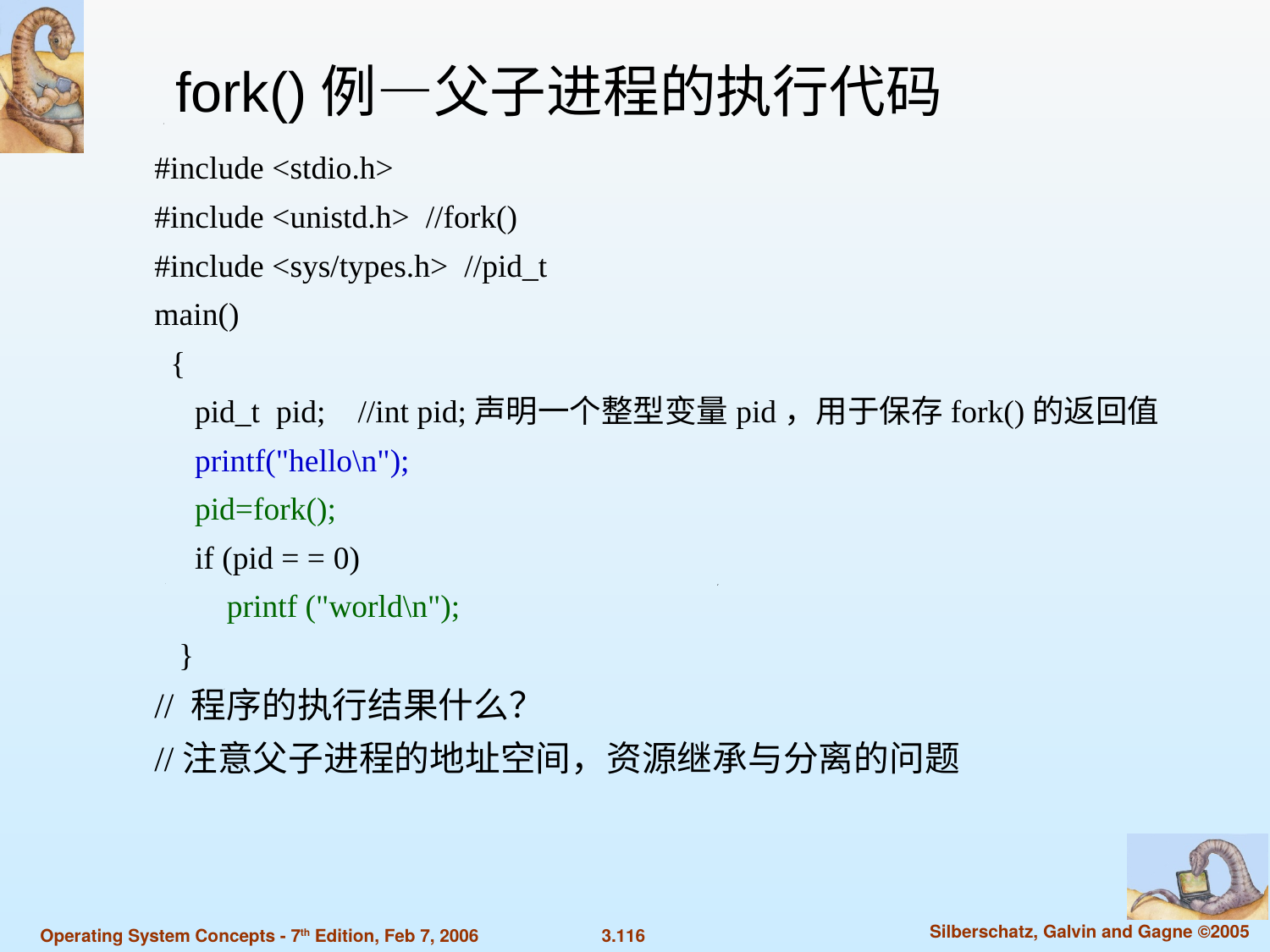

fork()例—父子进程的执行代码
#include <stdio.h>
#include <unistd.h>  //fork()
#include <sys/types.h>  //pid_t
main()
  {
     pid_t  pid;    //int pid;声明一个整型变量pid，用于保存fork()的返回值
     printf("hello\n");
     pid=fork();
     if (pid = = 0)
         printf ("world\n");
   }
// 程序的执行结果什么？
//注意父子进程的地址空间，资源继承与分离的问题